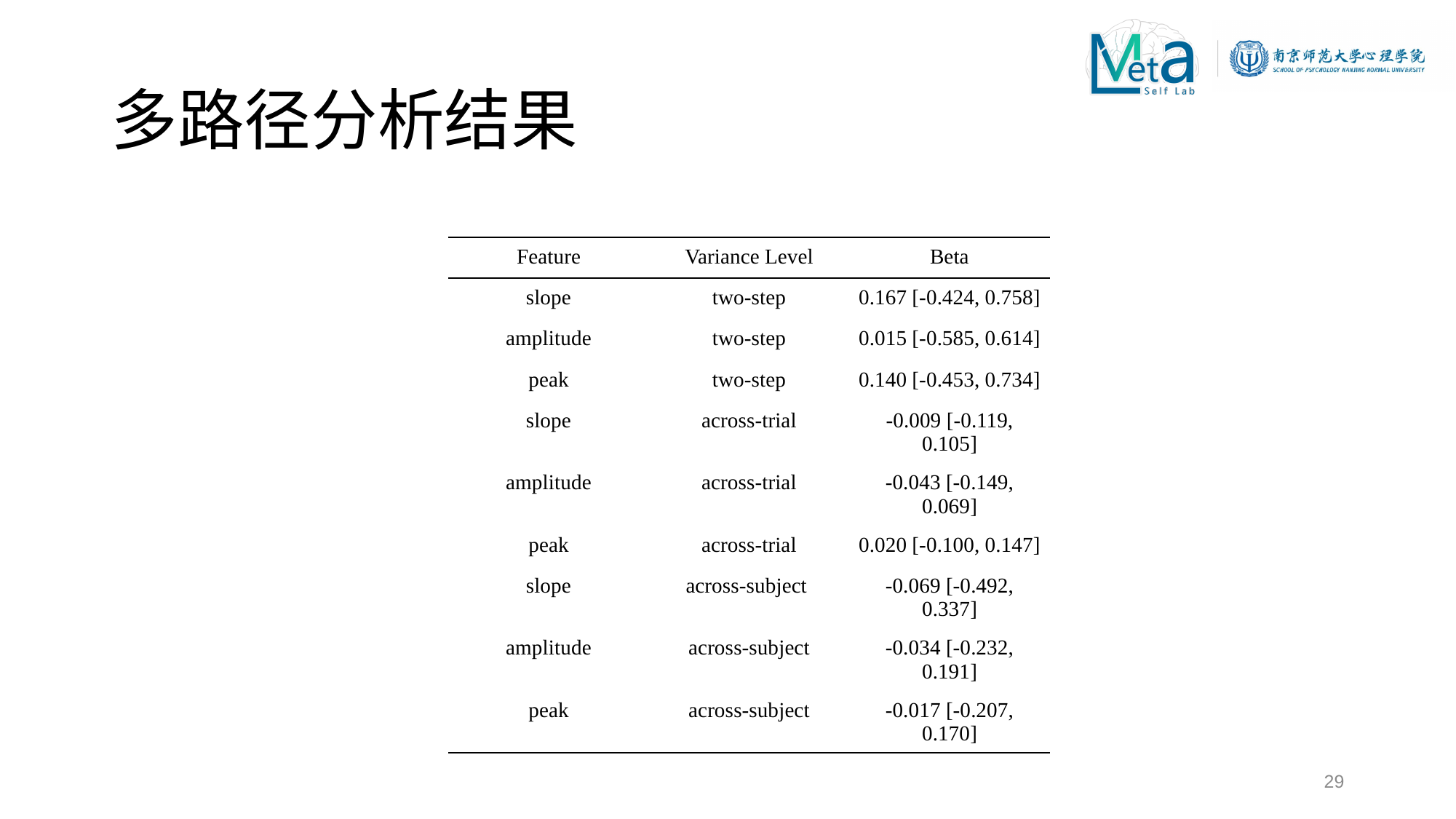

# 多路径分析结果
| Feature | Variance Level | Beta |
| --- | --- | --- |
| slope | two-step | 0.167 [-0.424, 0.758] |
| amplitude | two-step | 0.015 [-0.585, 0.614] |
| peak | two-step | 0.140 [-0.453, 0.734] |
| slope | across-trial | -0.009 [-0.119, 0.105] |
| amplitude | across-trial | -0.043 [-0.149, 0.069] |
| peak | across-trial | 0.020 [-0.100, 0.147] |
| slope | across-subject | -0.069 [-0.492, 0.337] |
| amplitude | across-subject | -0.034 [-0.232, 0.191] |
| peak | across-subject | -0.017 [-0.207, 0.170] |
29